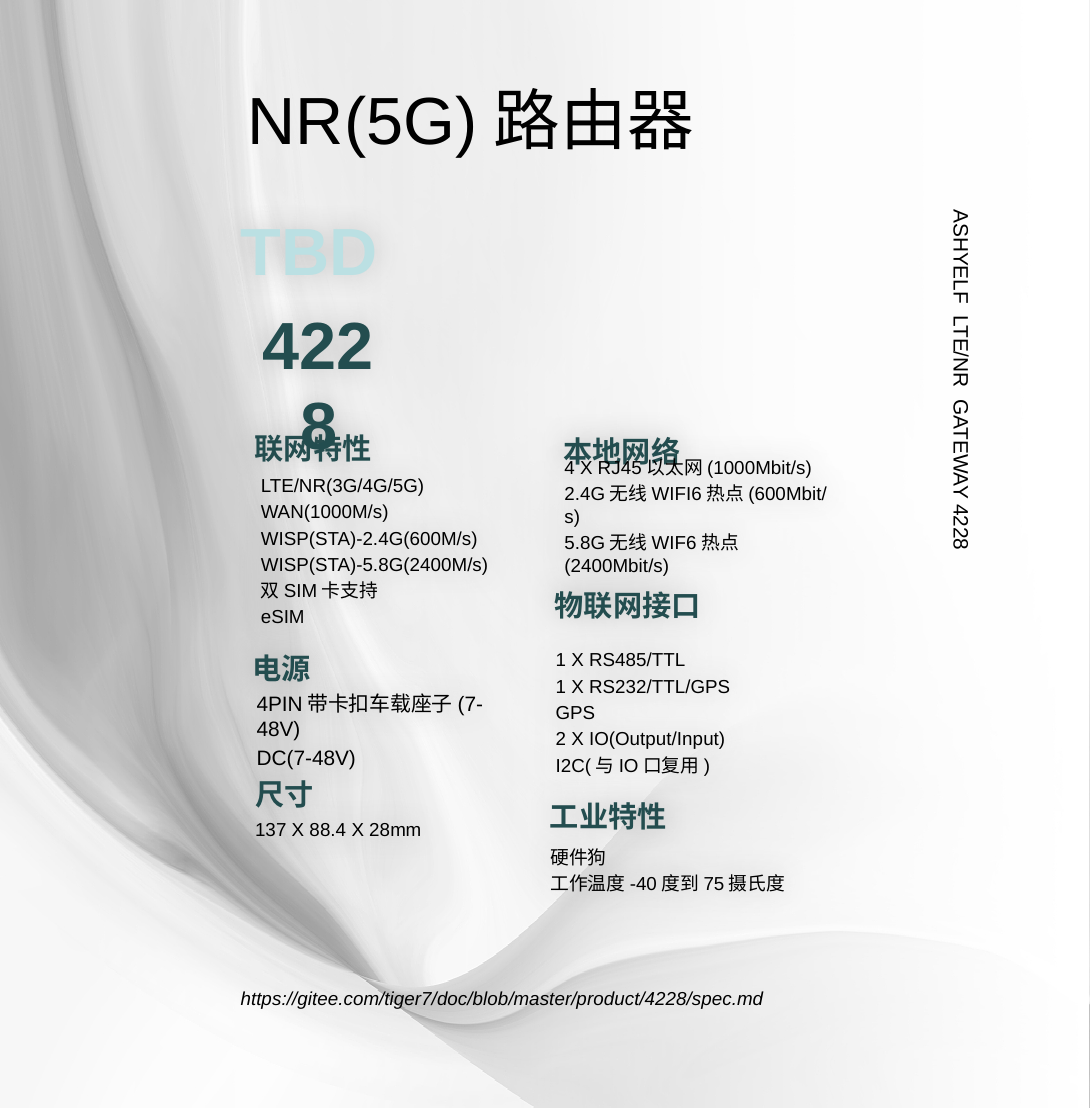

# NR(5G)路由器
TBD
4228
ASHYELF  LTE/NR  GATEWAY 4228
联网特性
本地网络
LTE/NR(3G/4G/5G)
WAN(1000M/s)
WISP(STA)-2.4G(600M/s)
WISP(STA)-5.8G(2400M/s)
双SIM卡支持
eSIM
4 X RJ45以太网(1000Mbit/s)
2.4G无线WIFI6热点(600Mbit/s)
5.8G无线WIF6热点(2400Mbit/s)

物联网接口

1 X RS485/TTL
1 X RS232/TTL/GPS
GPS
2 X IO(Output/Input)
I2C(与IO口复用)
电源
4PIN带卡扣车载座子(7-48V)
DC(7-48V)

尺寸
工业特性
137 X 88.4 X 28mm
硬件狗
工作温度-40度到75摄氏度
https://gitee.com/tiger7/doc/blob/master/product/4228/spec.md